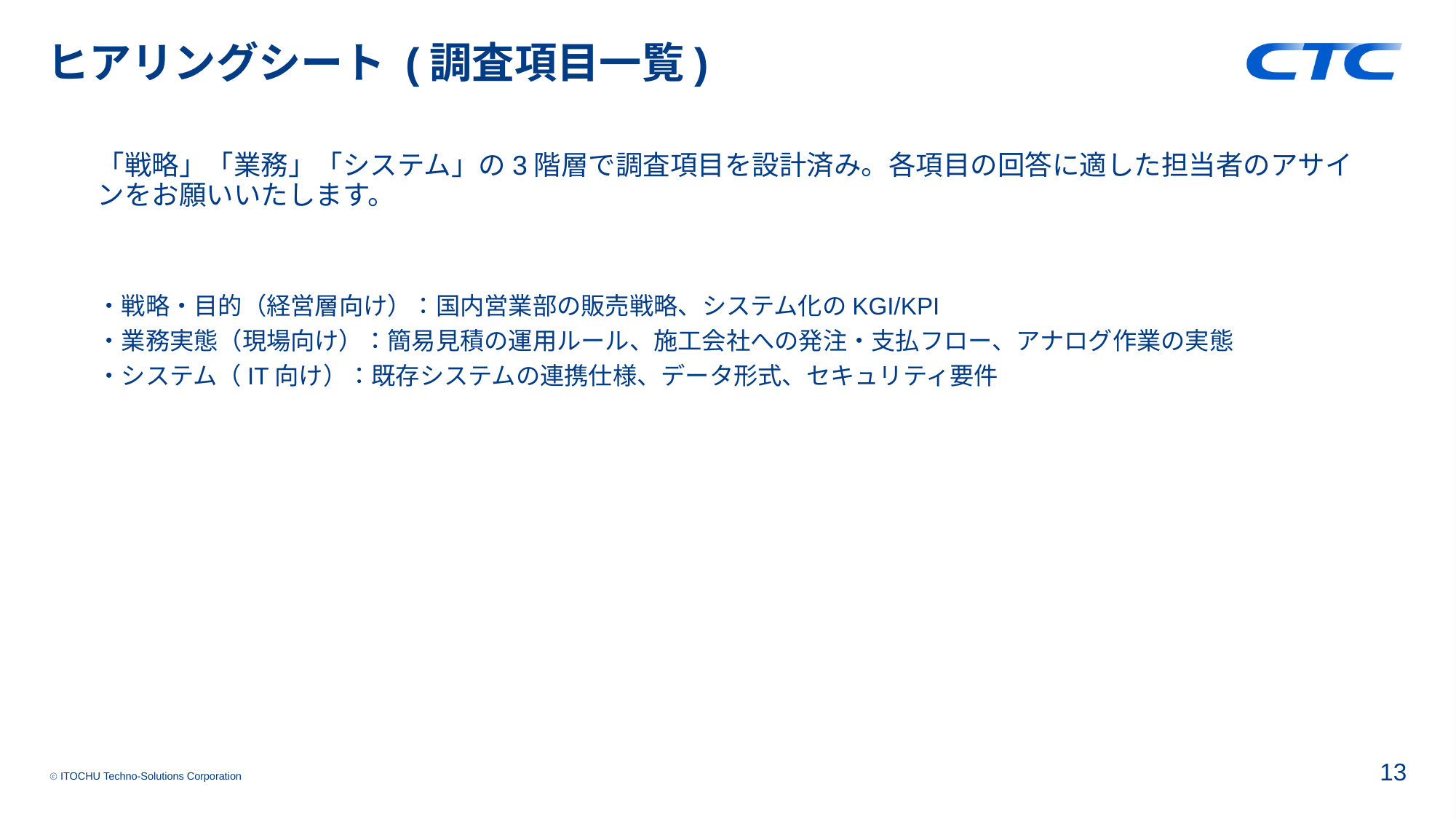

# ヒアリングシート (調査項目一覧)
「戦略」「業務」「システム」の3階層で調査項目を設計済み。各項目の回答に適した担当者のアサインをお願いいたします。
・戦略・目的（経営層向け）：国内営業部の販売戦略、システム化のKGI/KPI
・業務実態（現場向け）：簡易見積の運用ルール、施工会社への発注・支払フロー、アナログ作業の実態
・システム（IT向け）：既存システムの連携仕様、データ形式、セキュリティ要件